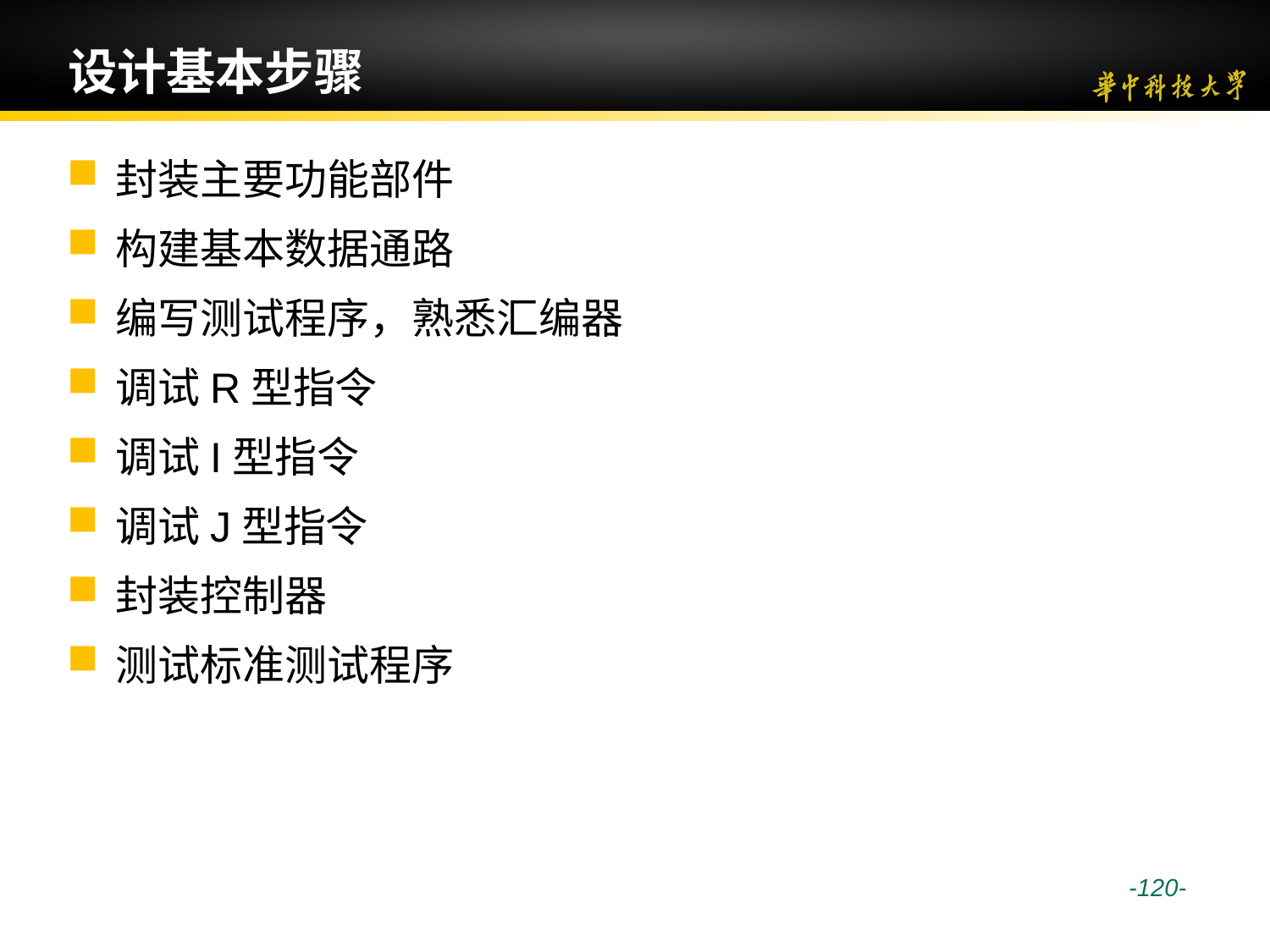

# 设计基本步骤
封装主要功能部件
构建基本数据通路
编写测试程序，熟悉汇编器
调试R型指令
调试I型指令
调试J型指令
封装控制器
测试标准测试程序

 -120-